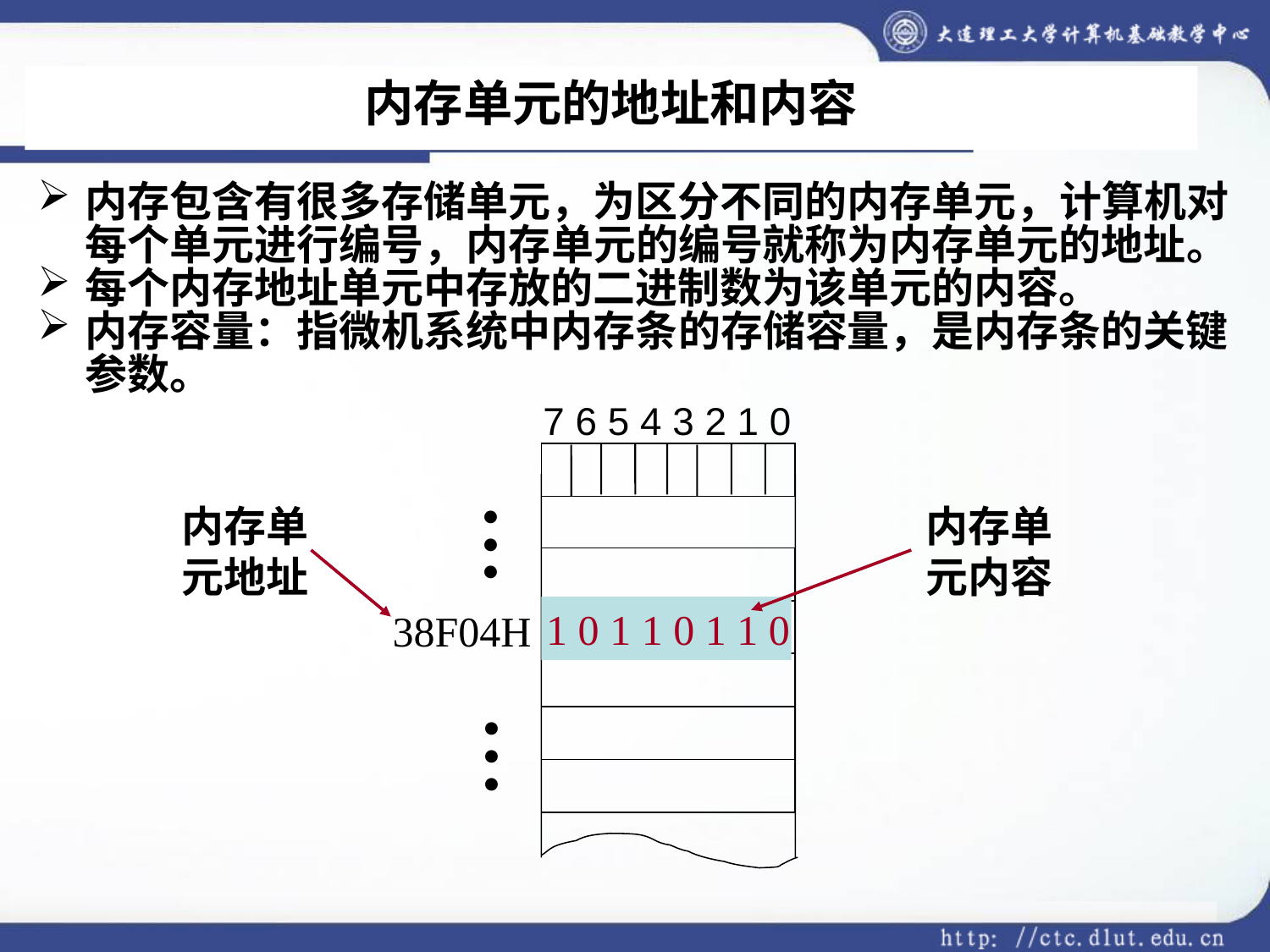

# 内存单元的地址和内容
内存包含有很多存储单元，为区分不同的内存单元，计算机对每个单元进行编号，内存单元的编号就称为内存单元的地址。
每个内存地址单元中存放的二进制数为该单元的内容。
内存容量：指微机系统中内存条的存储容量，是内存条的关键参数。
7 6 5 4 3 2 1 0

.
.
.

1 0 1 1 0 1 1 0

.
.
.

内存单
元地址
内存单
元内容

38F04H